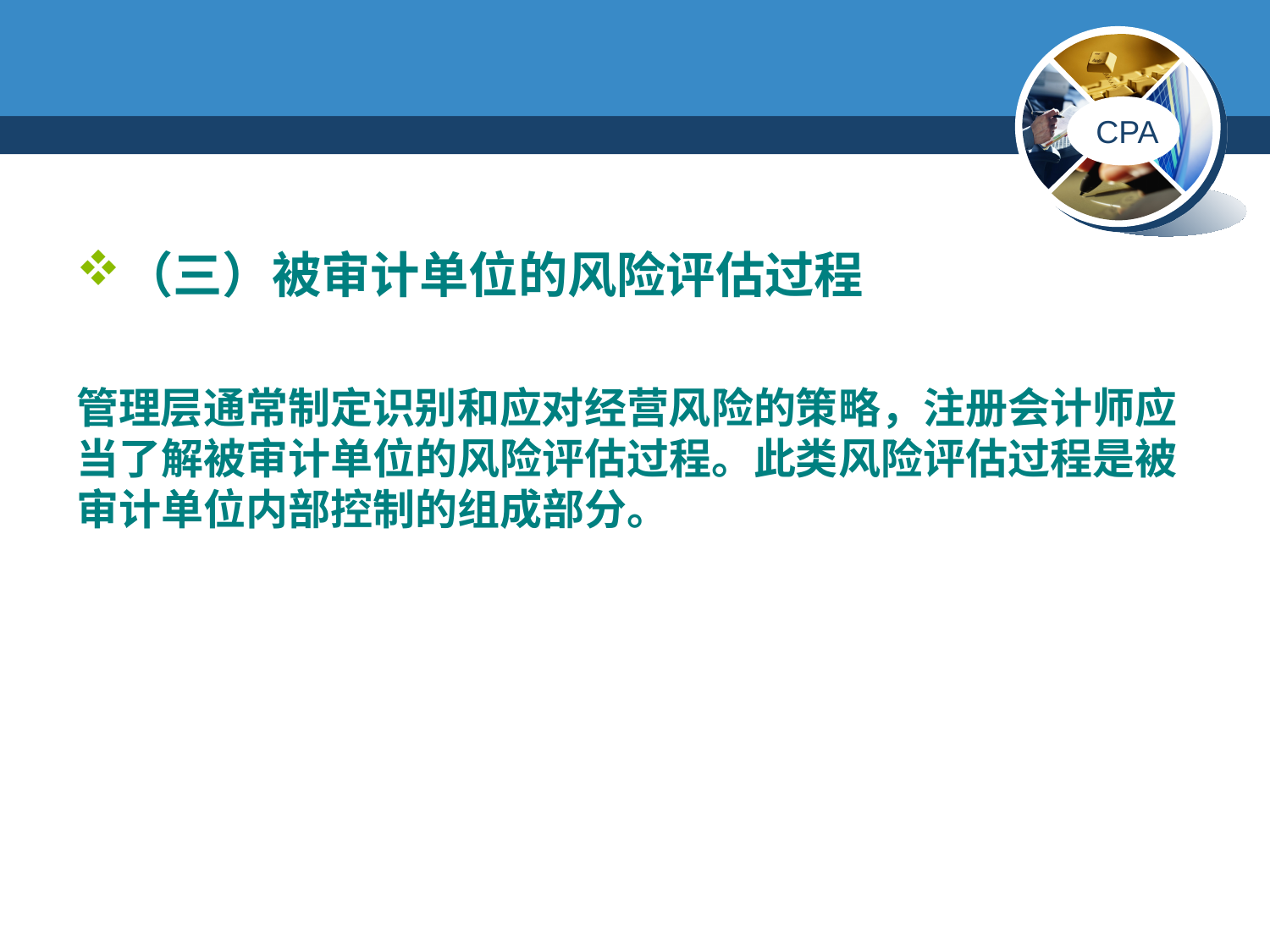

#
（三）被审计单位的风险评估过程

管理层通常制定识别和应对经营风险的策略，注册会计师应当了解被审计单位的风险评估过程。此类风险评估过程是被审计单位内部控制的组成部分。